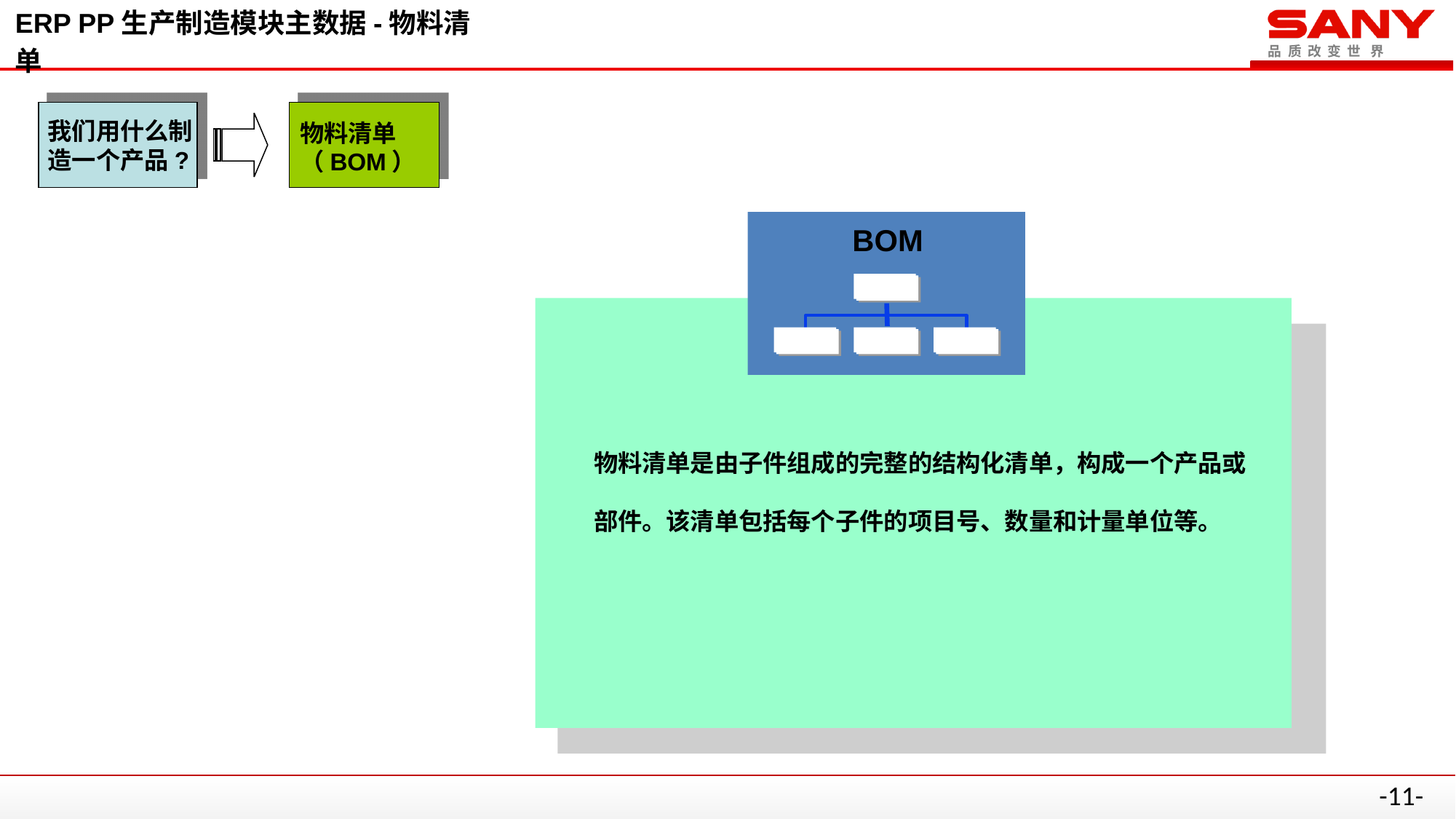

# ERP PP生产制造模块主数据-物料清单

我们用什么制造一个产品?
物料清单（BOM）

BOM

物料清单是由子件组成的完整的结构化清单，构成一个产品或部件。该清单包括每个子件的项目号、数量和计量单位等。